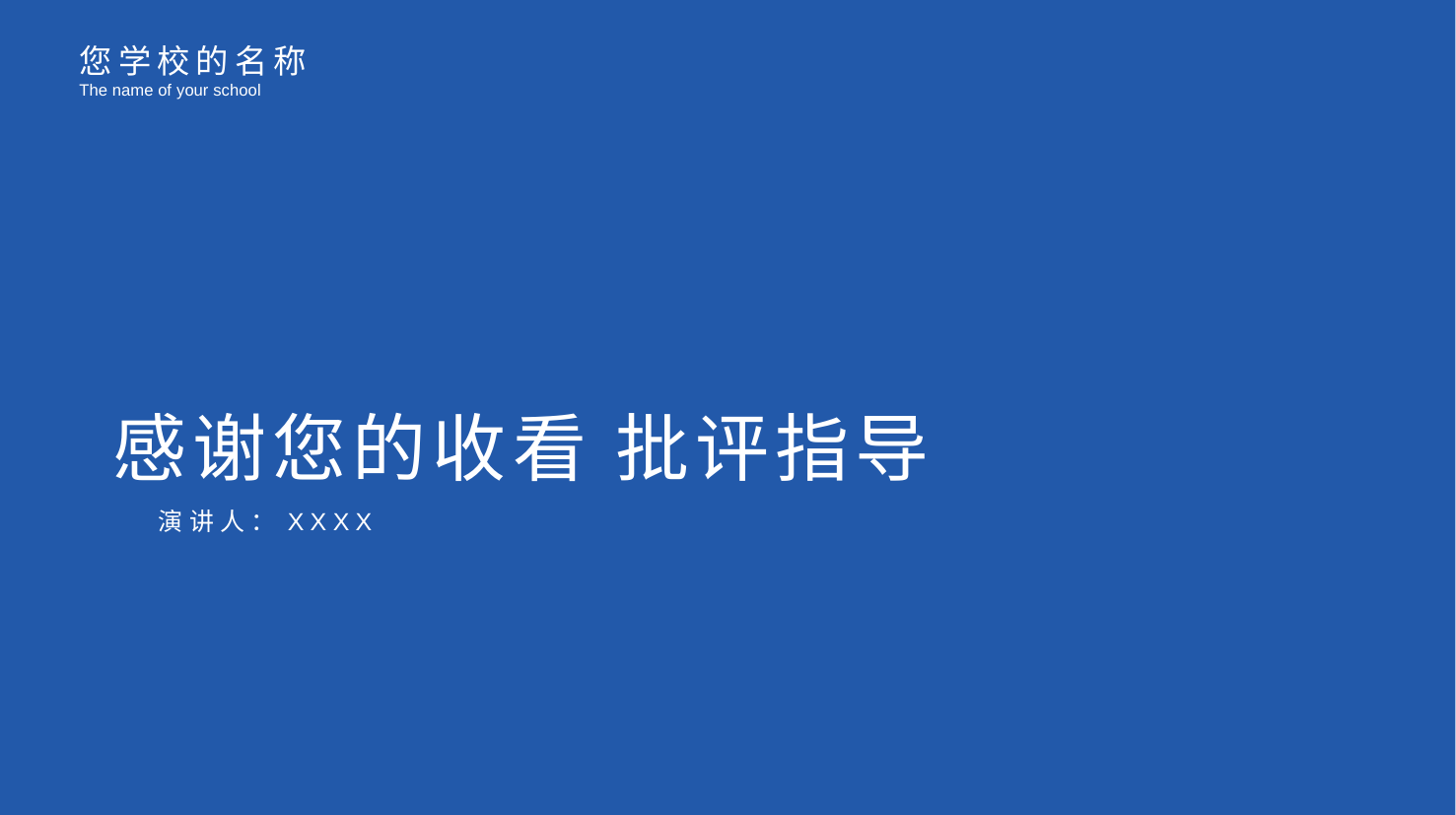

您学校的名称
The name of your school
LOGO
感谢您的收看 批评指导
演讲人：XXXX